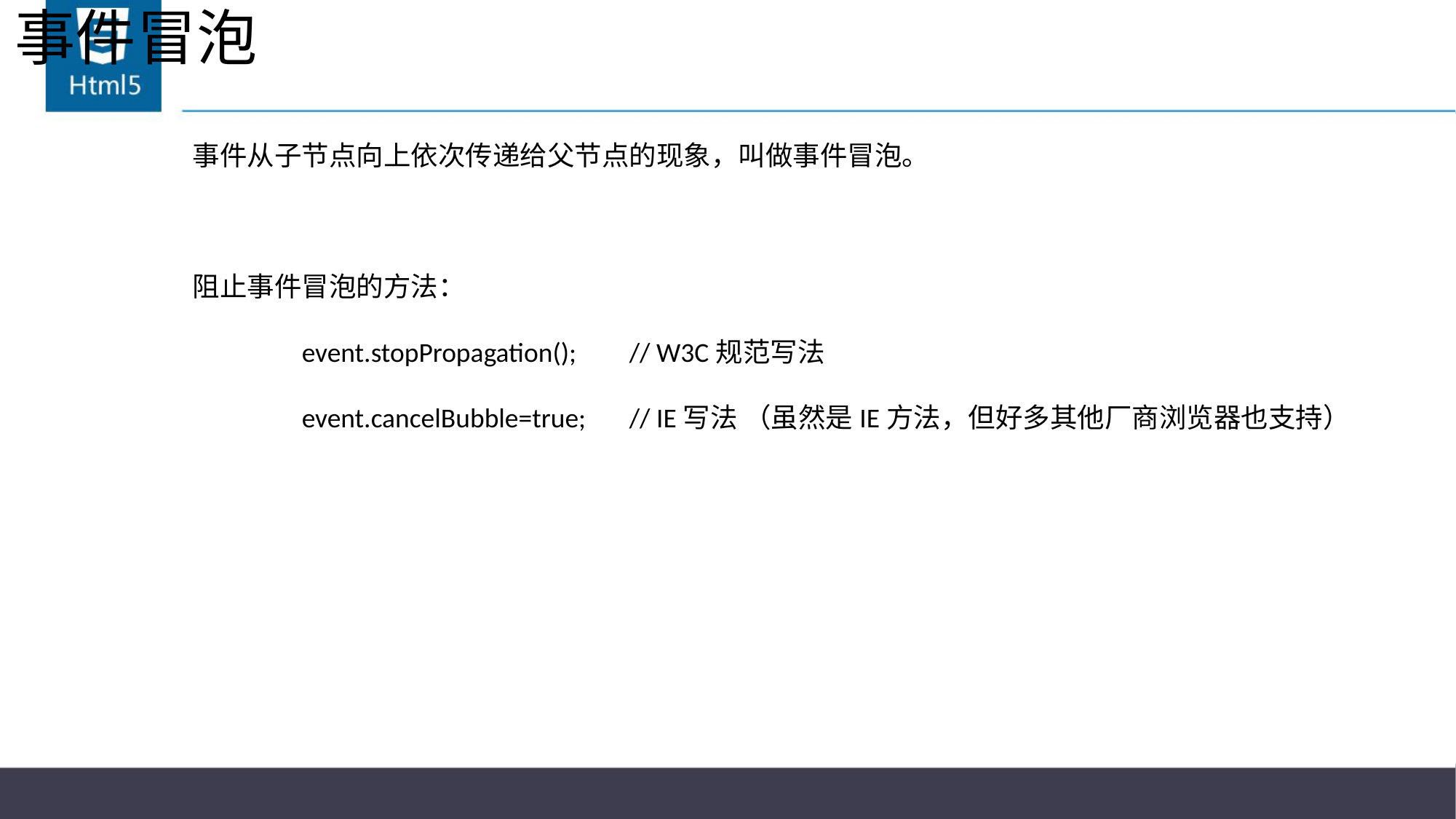

# 事件冒泡
事件从子节点向上依次传递给父节点的现象，叫做事件冒泡。

阻止事件冒泡的方法：

	event.stopPropagation();	// W3C规范写法

	event.cancelBubble=true;	// IE写法 （虽然是IE方法，但好多其他厂商浏览器也支持）